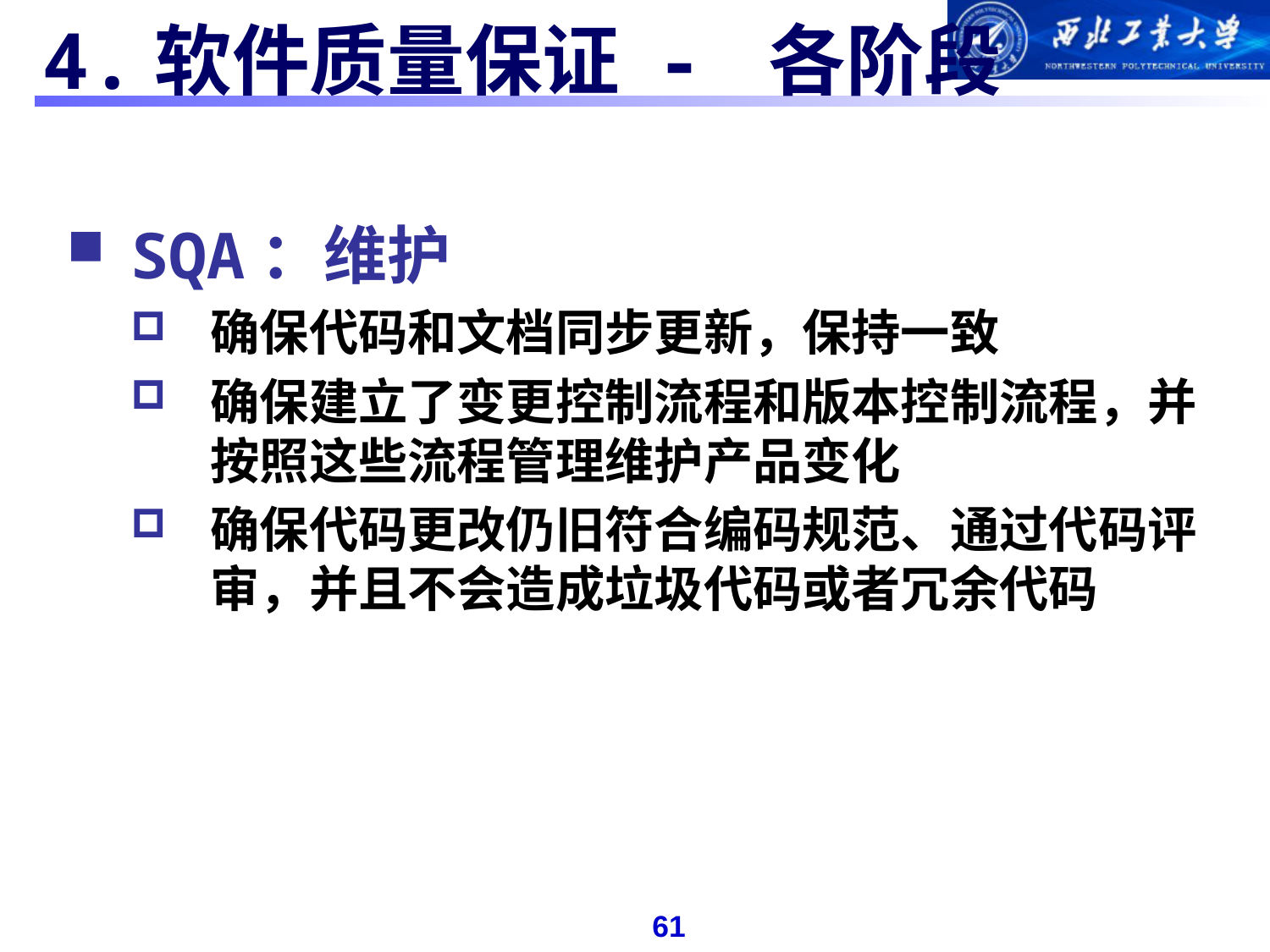

# 4.软件质量保证 - 各阶段

SQA：维护
确保代码和文档同步更新，保持一致
确保建立了变更控制流程和版本控制流程，并按照这些流程管理维护产品变化
确保代码更改仍旧符合编码规范、通过代码评审，并且不会造成垃圾代码或者冗余代码